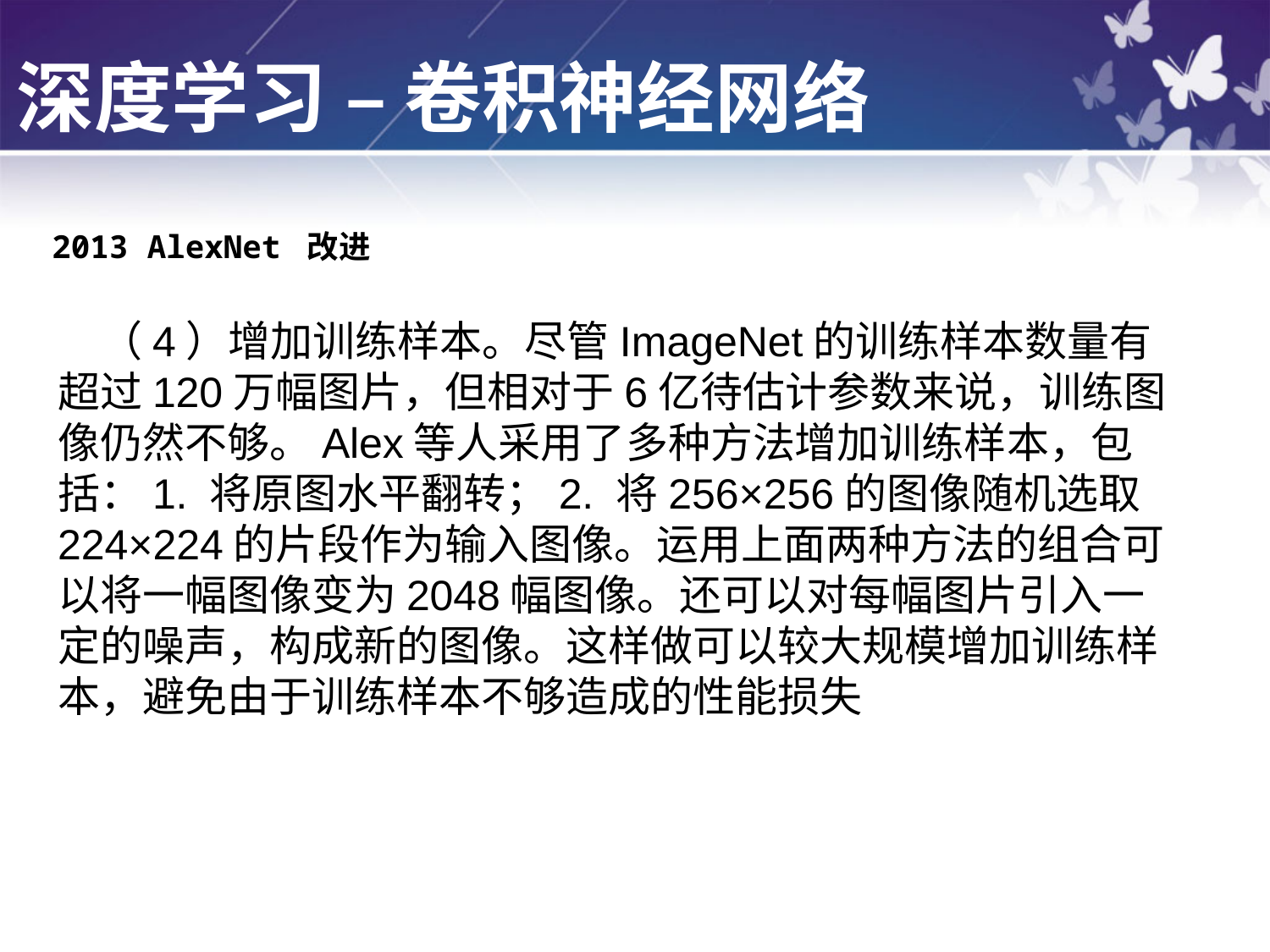

深度学习 – 卷积神经网络
2013 AlexNet 改进
（4）增加训练样本。尽管ImageNet的训练样本数量有超过120万幅图片，但相对于6亿待估计参数来说，训练图像仍然不够。Alex等人采用了多种方法增加训练样本，包括：1. 将原图水平翻转；2. 将256×256的图像随机选取224×224的片段作为输入图像。运用上面两种方法的组合可以将一幅图像变为2048幅图像。还可以对每幅图片引入一定的噪声，构成新的图像。这样做可以较大规模增加训练样本，避免由于训练样本不够造成的性能损失